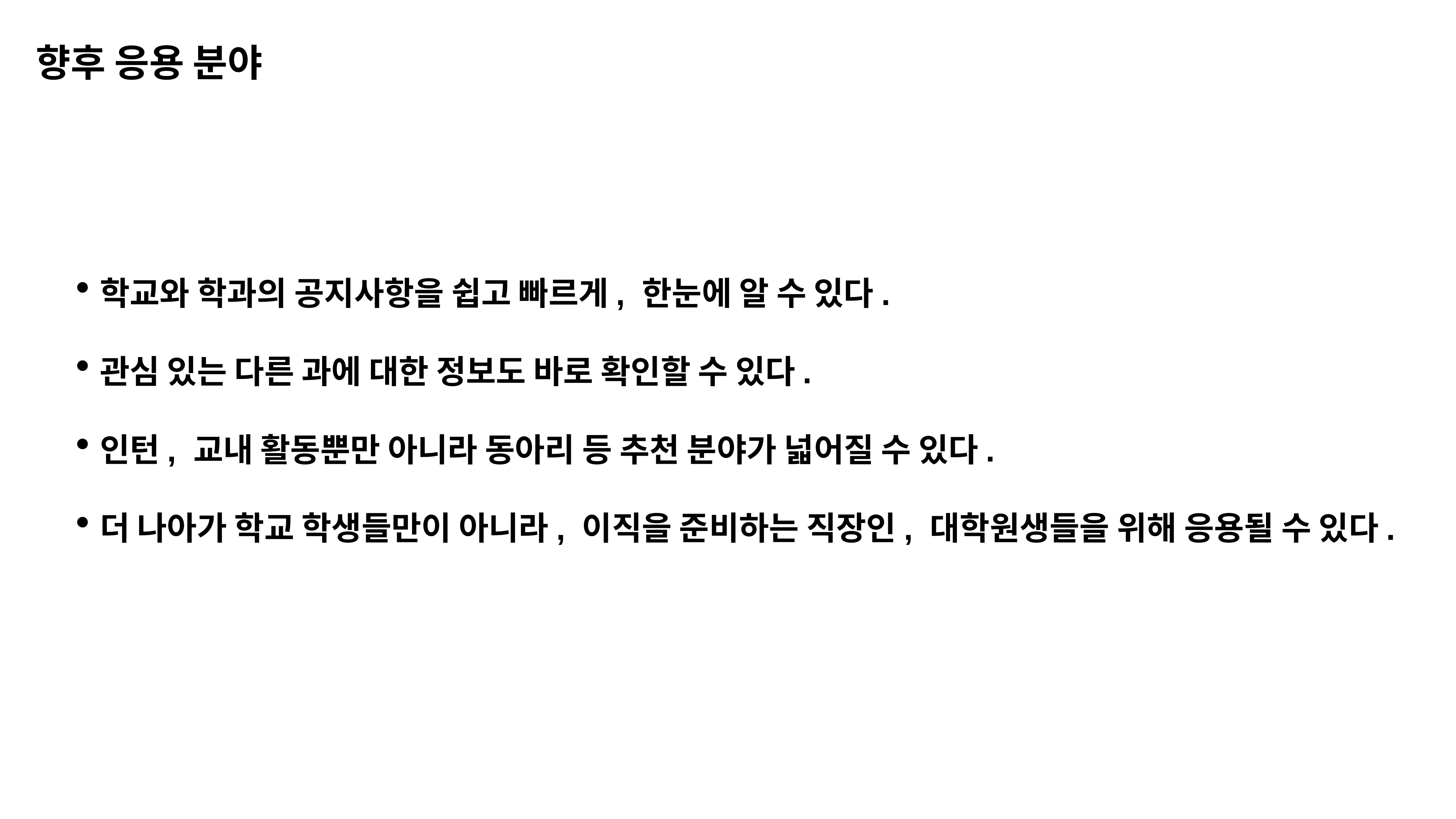

향후 응용 분야
학교와 학과의 공지사항을 쉽고 빠르게, 한눈에 알 수 있다.

관심 있는 다른 과에 대한 정보도 바로 확인할 수 있다.

인턴, 교내 활동뿐만 아니라 동아리 등 추천 분야가 넓어질 수 있다.

더 나아가 학교 학생들만이 아니라, 이직을 준비하는 직장인, 대학원생들을 위해 응용될 수 있다.